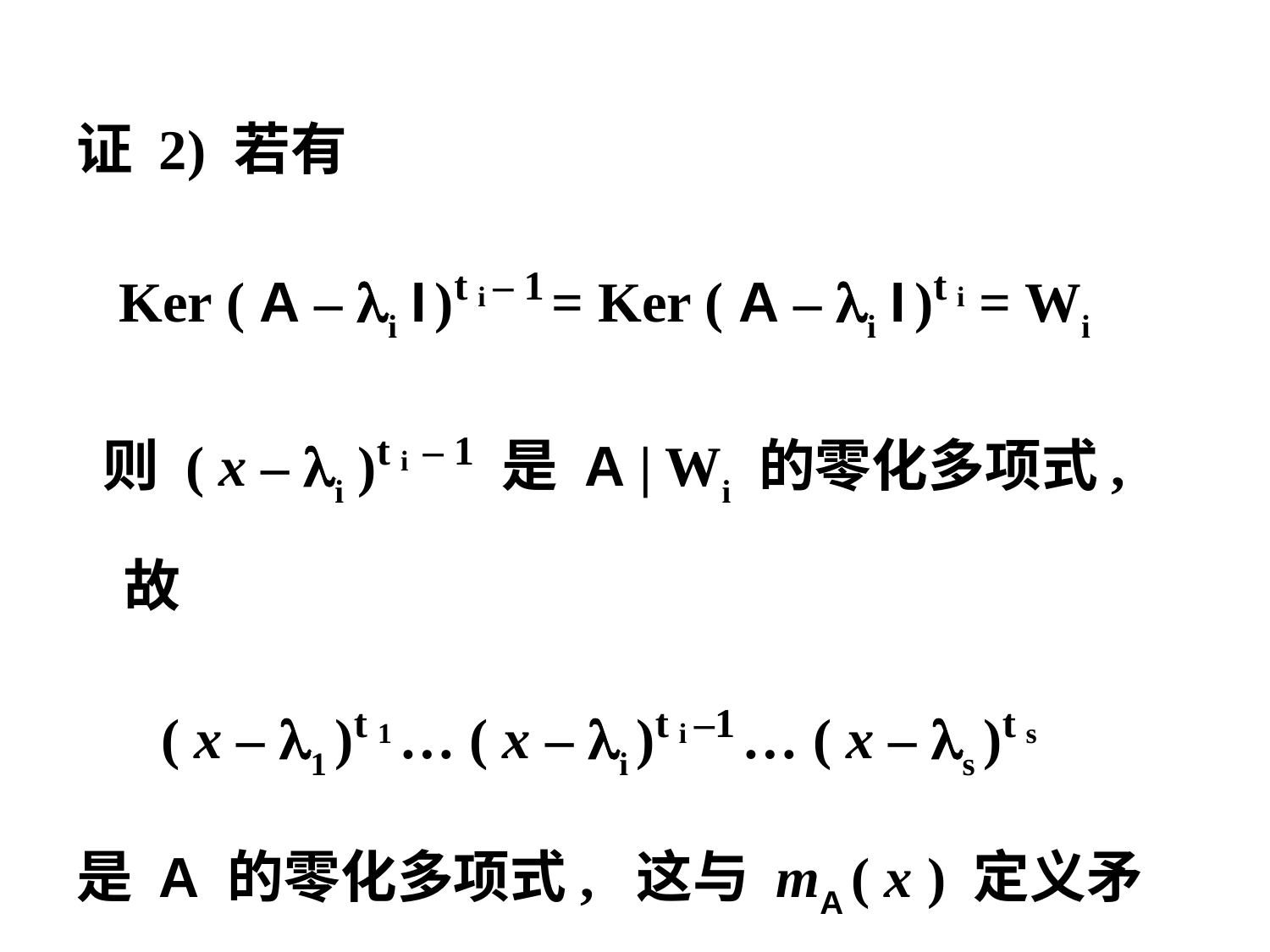

证 2) 若有
   Ker ( A – λi I )t i – 1 =  Ker ( A – λi I )t i  = Wi
 则 ( x – λi )t i  – 1 是 A | Wi 的零化多项式,  故
      ( x – λ1 )t 1 … ( x – λi )t i –1 … ( x – λs )t s
是 A 的零化多项式,  这与 mA ( x ) 定义矛盾.
 故   Ker ( A – λi I )t i – 1 ≠  Ker ( A – λi I )t i